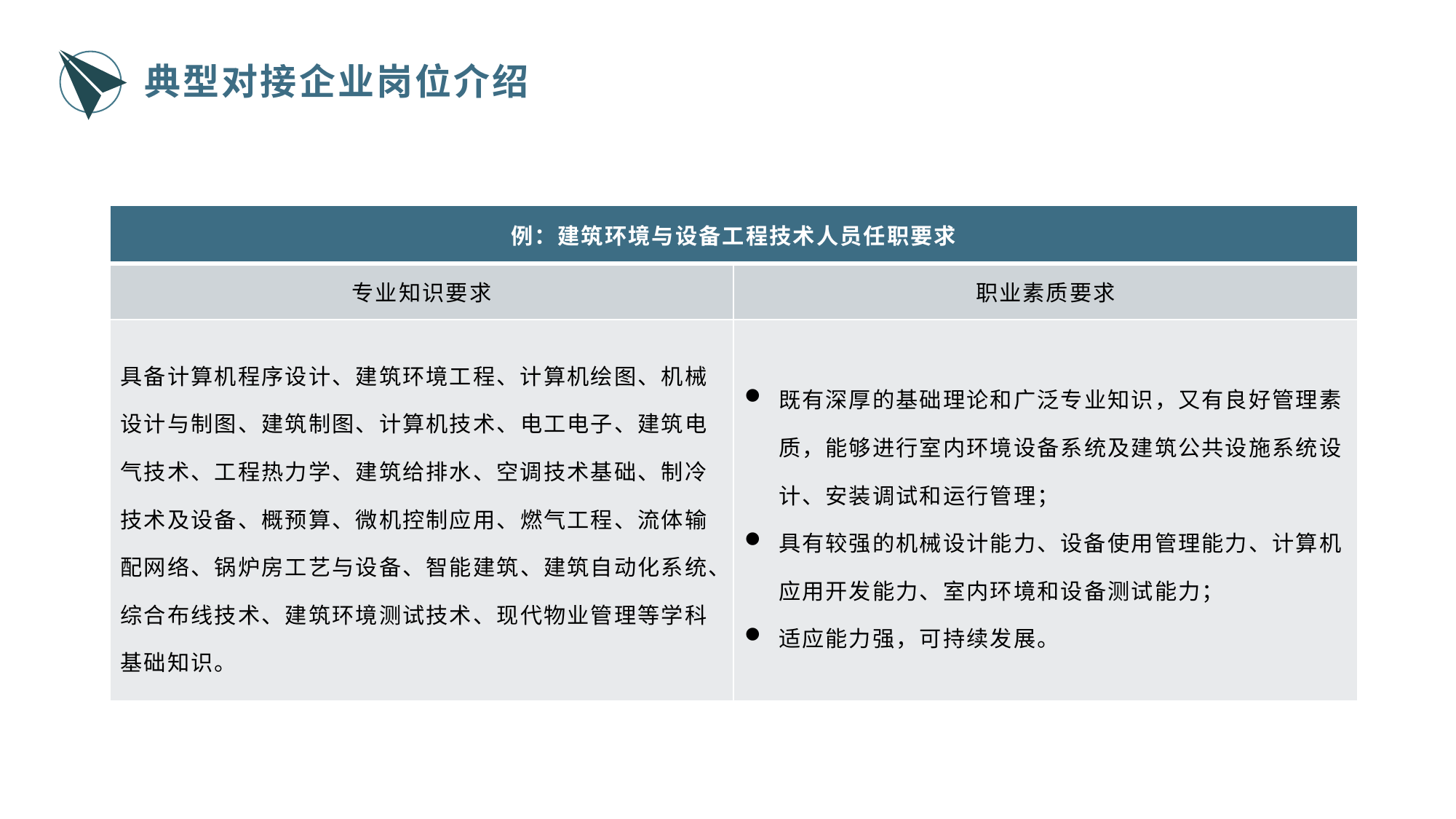

典型对接企业岗位介绍
| 例：建筑环境与设备工程技术人员任职要求 |  |
| --- | --- |
| 专业知识要求 | 职业素质要求 |
| 具备计算机程序设计、建筑环境工程、计算机绘图、机械设计与制图、建筑制图、计算机技术、电工电子、建筑电气技术、工程热力学、建筑给排水、空调技术基础、制冷技术及设备、概预算、微机控制应用、燃气工程、流体输配网络、锅炉房工艺与设备、智能建筑、建筑自动化系统、综合布线技术、建筑环境测试技术、现代物业管理等学科基础知识。 | 既有深厚的基础理论和广泛专业知识，又有良好管理素质，能够进行室内环境设备系统及建筑公共设施系统设计、安装调试和运行管理； 具有较强的机械设计能力、设备使用管理能力、计算机应用开发能力、室内环境和设备测试能力； 适应能力强，可持续发展。 |